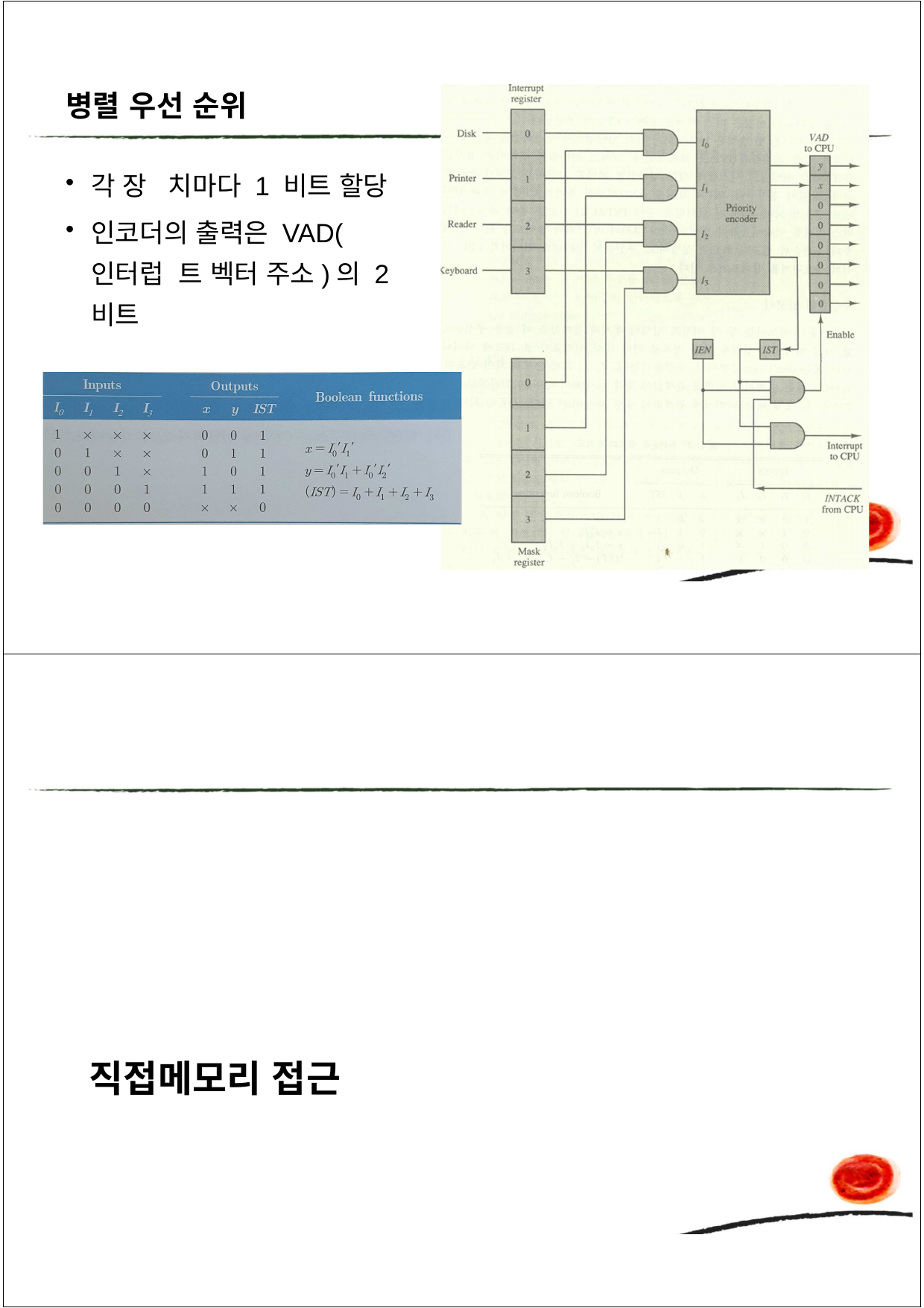

병렬 우선 순위

각 장25치마다 1 비트 할당
인코더의 출력은 VAD(인터럽  트 벡터 주소)의 2 비트

직접메모리 접근